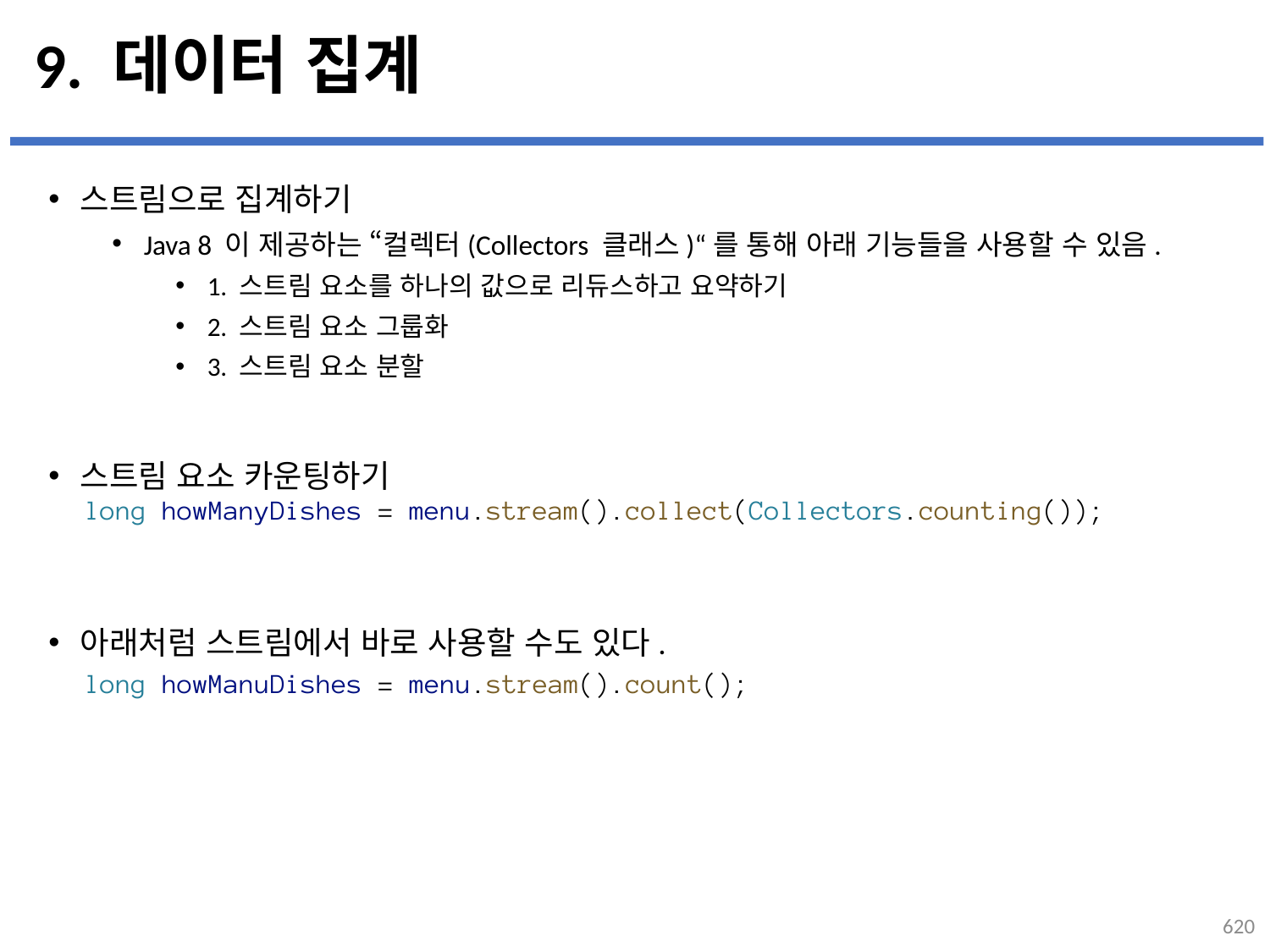

# 9. 데이터 집계
스트림으로 집계하기
Java 8 이 제공하는 “컬렉터(Collectors 클래스)“를 통해 아래 기능들을 사용할 수 있음.
1. 스트림 요소를 하나의 값으로 리듀스하고 요약하기
2. 스트림 요소 그룹화
3. 스트림 요소 분할

스트림 요소 카운팅하기

아래처럼 스트림에서 바로 사용할 수도 있다.

long howManyDishes = menu.stream().collect(Collectors.counting());
long howManuDishes = menu.stream().count();
620